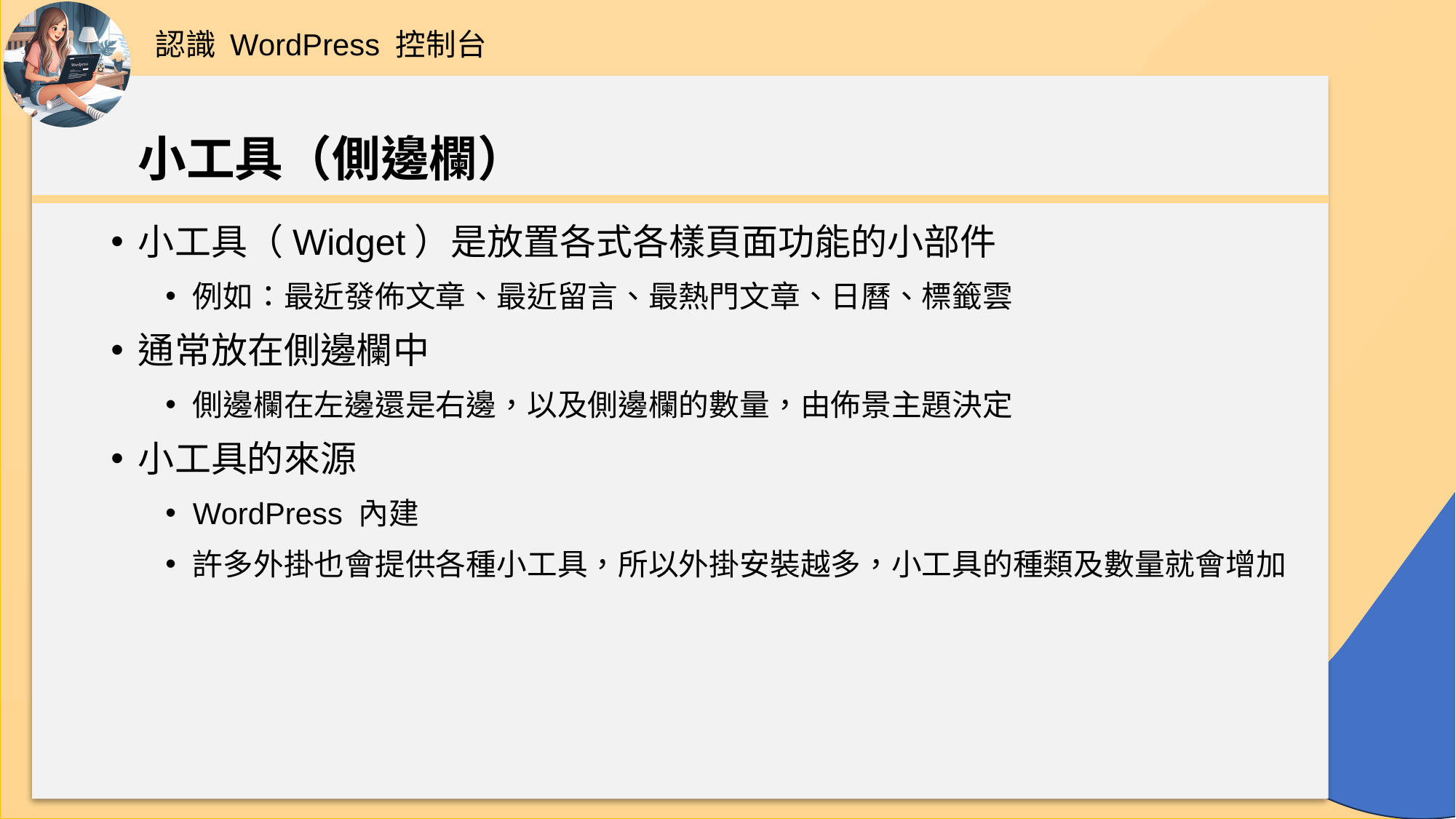

認識 WordPress 控制台

# 小工具（側邊欄）

小工具（Widget）是放置各式各樣頁面功能的小部件
例如：最近發佈文章、最近留言、最熱門文章、日曆、標籤雲
通常放在側邊欄中
側邊欄在左邊還是右邊，以及側邊欄的數量，由佈景主題決定
小工具的來源
WordPress 內建
許多外掛也會提供各種小工具，所以外掛安裝越多，小工具的種類及數量就會增加
56